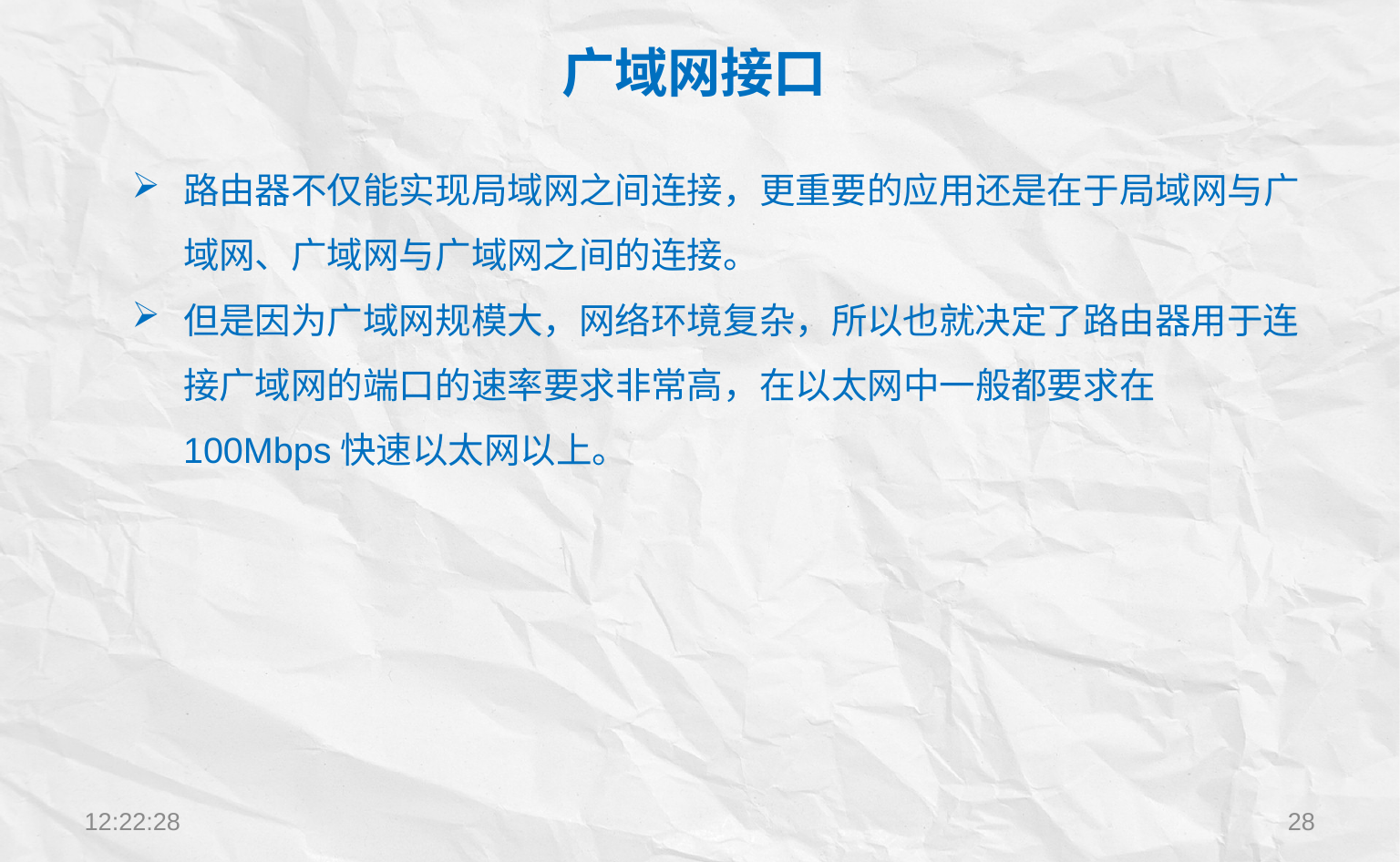

广域网接口
路由器不仅能实现局域网之间连接，更重要的应用还是在于局域网与广域网、广域网与广域网之间的连接。
但是因为广域网规模大，网络环境复杂，所以也就决定了路由器用于连接广域网的端口的速率要求非常高，在以太网中一般都要求在100Mbps快速以太网以上。

12:22:28
28